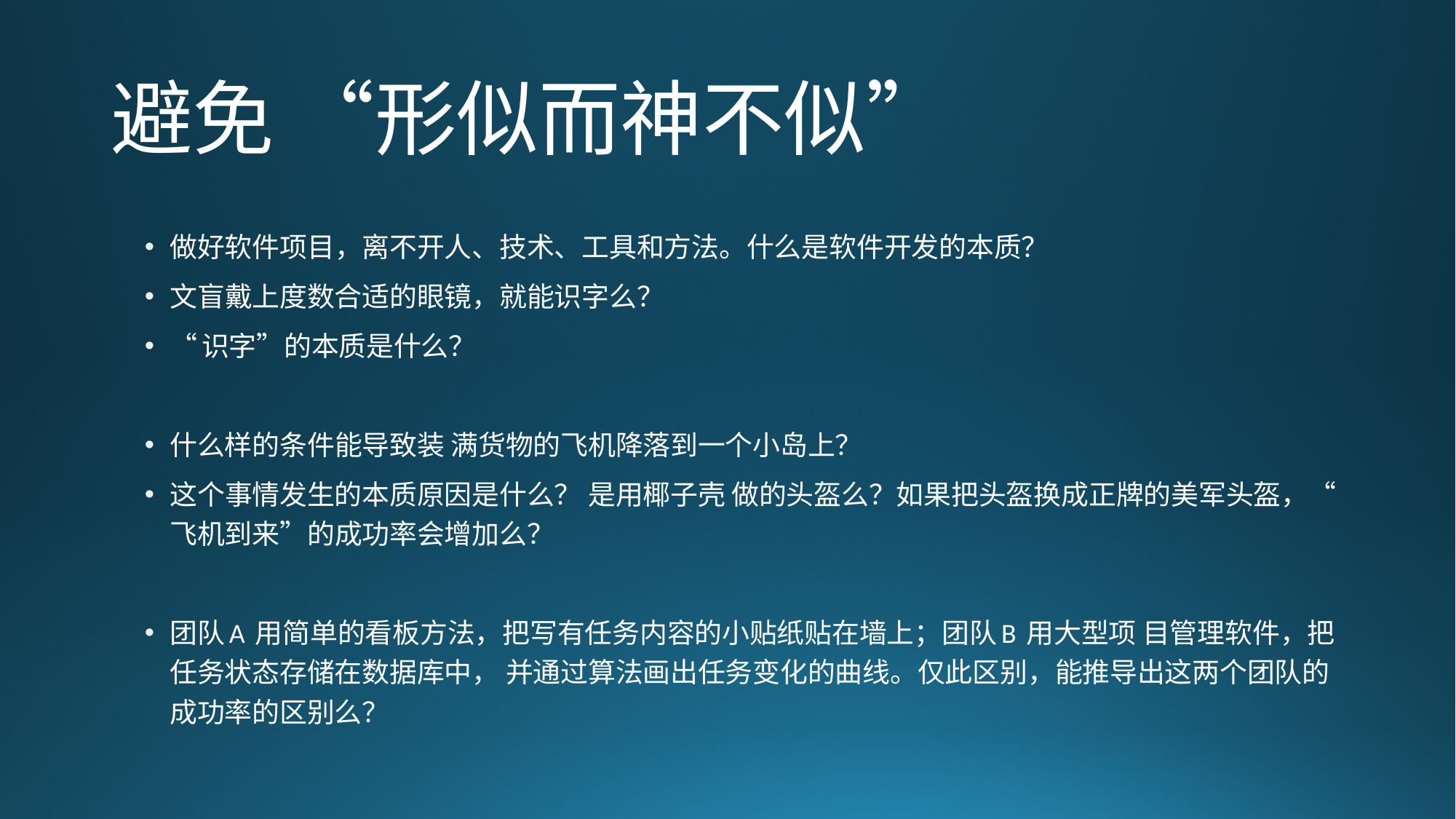

# 避免 “形似而神不似”
做好软件项目，离不开人、技术、工具和方法。什么是软件开发的本质？
文盲戴上度数合适的眼镜，就能识字么？
“识字”的本质是什么？

什么样的条件能导致装 满货物的飞机降落到一个小岛上？
这个事情发生的本质原因是什么？ 是用椰子壳 做的头盔么？如果把头盔换成正牌的美军头盔，“ 飞机到来”的成功率会增加么？

团队A 用简单的看板方法，把写有任务内容的小贴纸贴在墙上；团队B 用大型项 目管理软件，把任务状态存储在数据库中， 并通过算法画出任务变化的曲线。仅此区别，能推导出这两个团队的成功率的区别么？